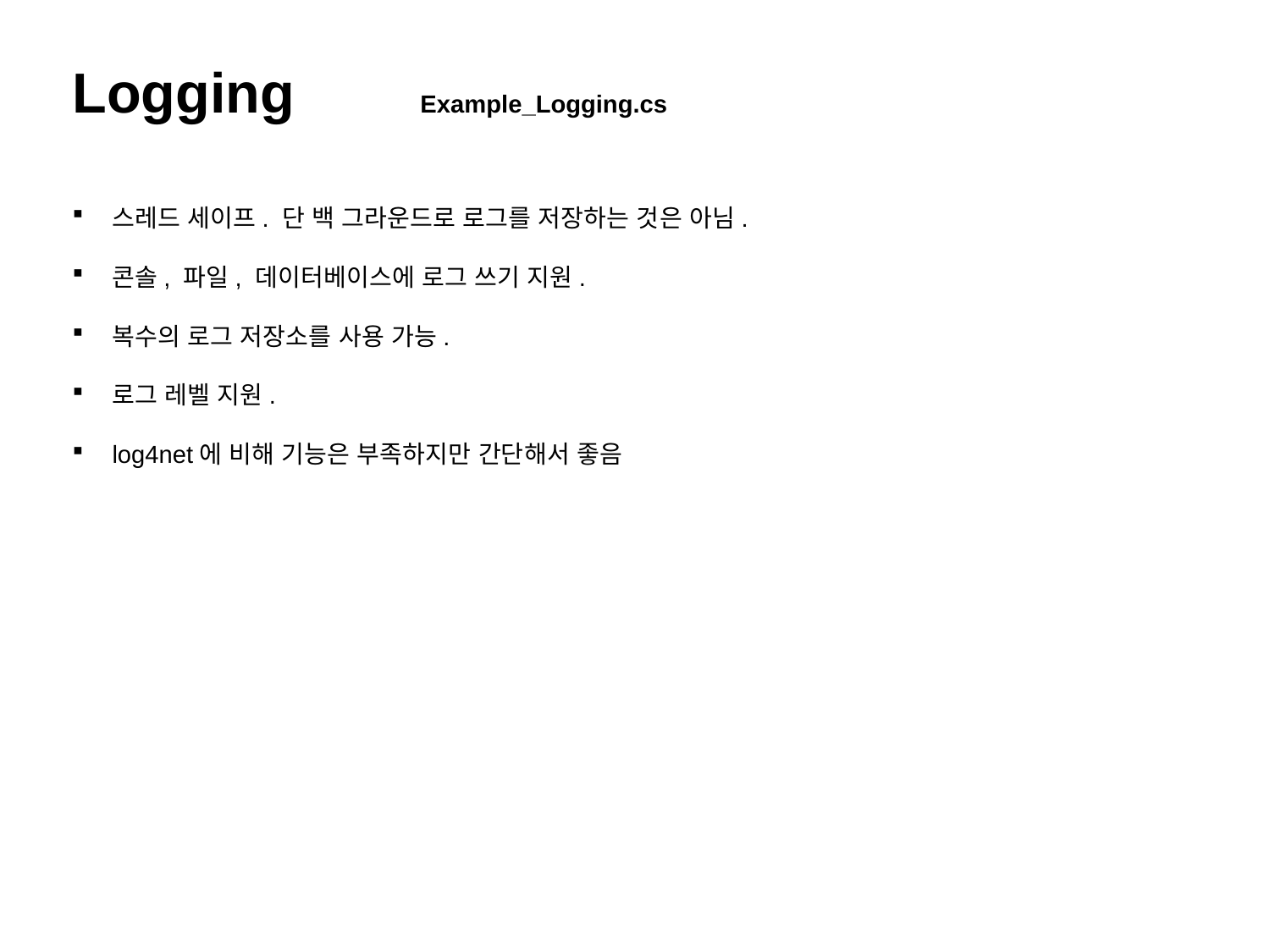

Logging        Example_Logging.cs
스레드 세이프. 단 백 그라운드로 로그를 저장하는 것은 아님.
콘솔, 파일, 데이터베이스에 로그 쓰기 지원.
복수의 로그 저장소를 사용 가능.
로그 레벨 지원.
log4net에 비해 기능은 부족하지만 간단해서 좋음